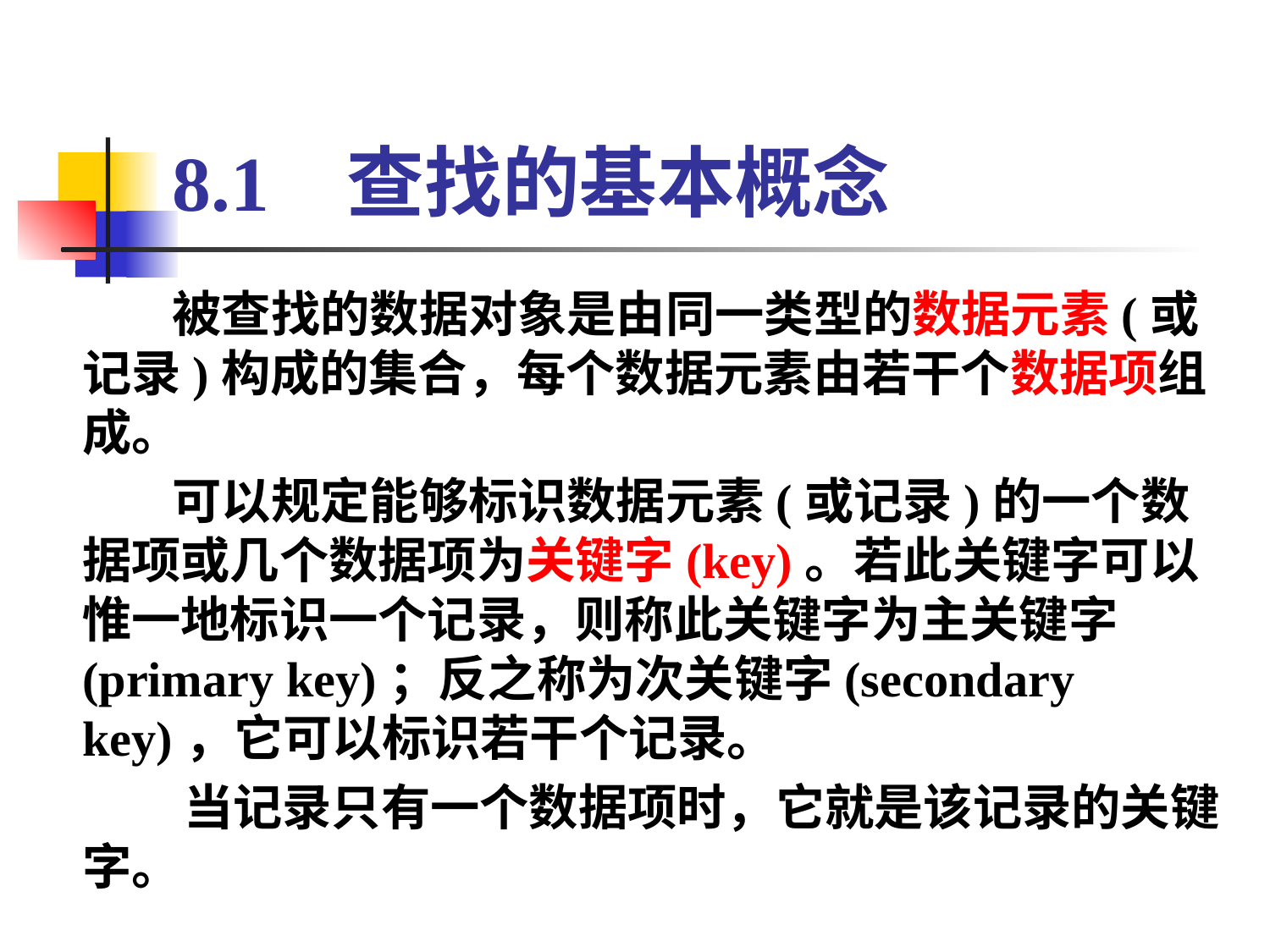

# 8.1   查找的基本概念
       被查找的数据对象是由同一类型的数据元素(或记录)构成的集合，每个数据元素由若干个数据项组成。
       可以规定能够标识数据元素(或记录)的一个数据项或几个数据项为关键字(key)。若此关键字可以惟一地标识一个记录，则称此关键字为主关键字(primary key)；反之称为次关键字(secondary key)，它可以标识若干个记录。
        当记录只有一个数据项时，它就是该记录的关键字。
4